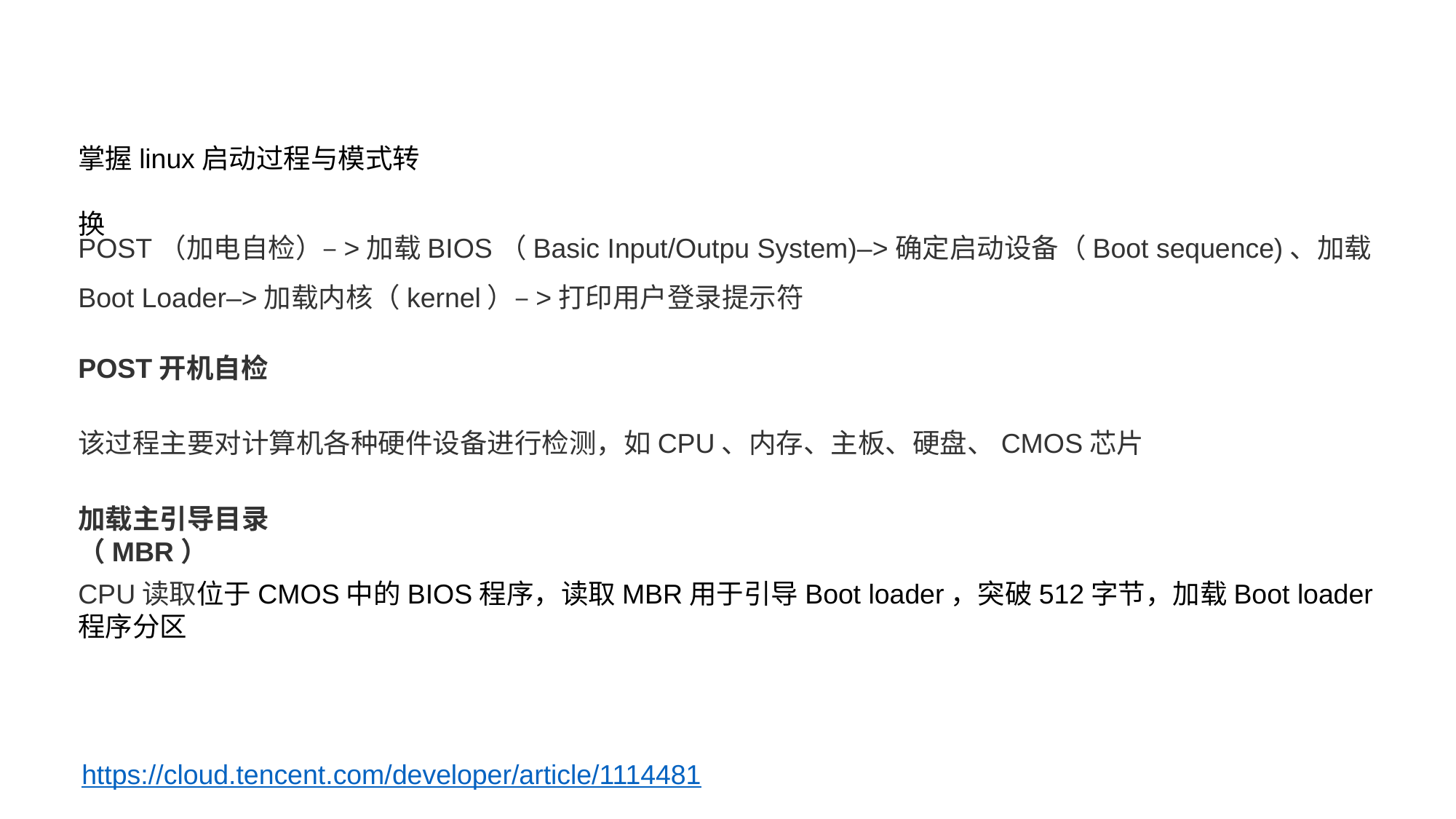

掌握linux启动过程与模式转换
POST（加电自检）–>加载BIOS（Basic Input/Outpu System)–>确定启动设备（Boot sequence)、加载Boot Loader–>加载内核（kernel）–>打印用户登录提示符
POST开机自检
该过程主要对计算机各种硬件设备进行检测，如CPU、内存、主板、硬盘、CMOS芯片
加载主引导目录（MBR）
CPU读取位于CMOS中的BIOS程序，读取MBR用于引导Boot loader，突破512字节，加载Boot loader程序分区
https://cloud.tencent.com/developer/article/1114481